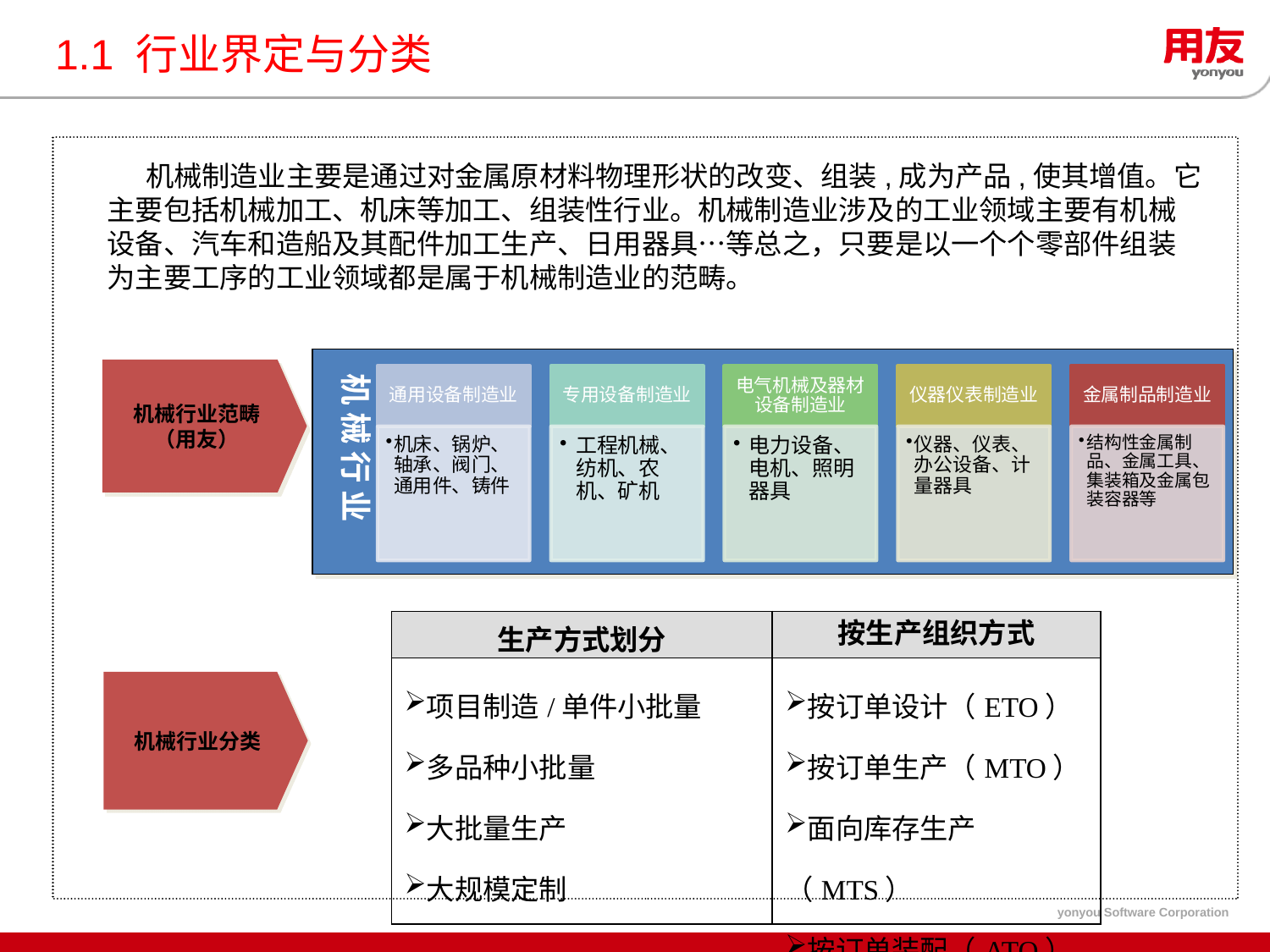

# 1.1 行业界定与分类

     机械制造业主要是通过对金属原材料物理形状的改变、组装,成为产品,使其增值。它主要包括机械加工、机床等加工、组装性行业。机械制造业涉及的工业领域主要有机械设备、汽车和造船及其配件加工生产、日用器具…等总之，只要是以一个个零部件组装为主要工序的工业领域都是属于机械制造业的范畴。

机 械 行 业

机械行业范畴
（用友）
机械行业分类
通用设备制造业
机床、锅炉、轴承、阀门、通用件、铸件
专用设备制造业
工程机械、纺机、农机、矿机
电气机械及器材设备制造业
电力设备、电机、照明器具
仪器仪表制造业
仪器、仪表、办公设备、计量器具
金属制品制造业
结构性金属制品、金属工具、集装箱及金属包装容器等
| 生产方式划分 | 按生产组织方式 |
| --- | --- |
| 项目制造/单件小批量 多品种小批量 大批量生产 大规模定制 | 按订单设计（ETO） 按订单生产（MTO） 面向库存生产（MTS） 按订单装配（ATO） |